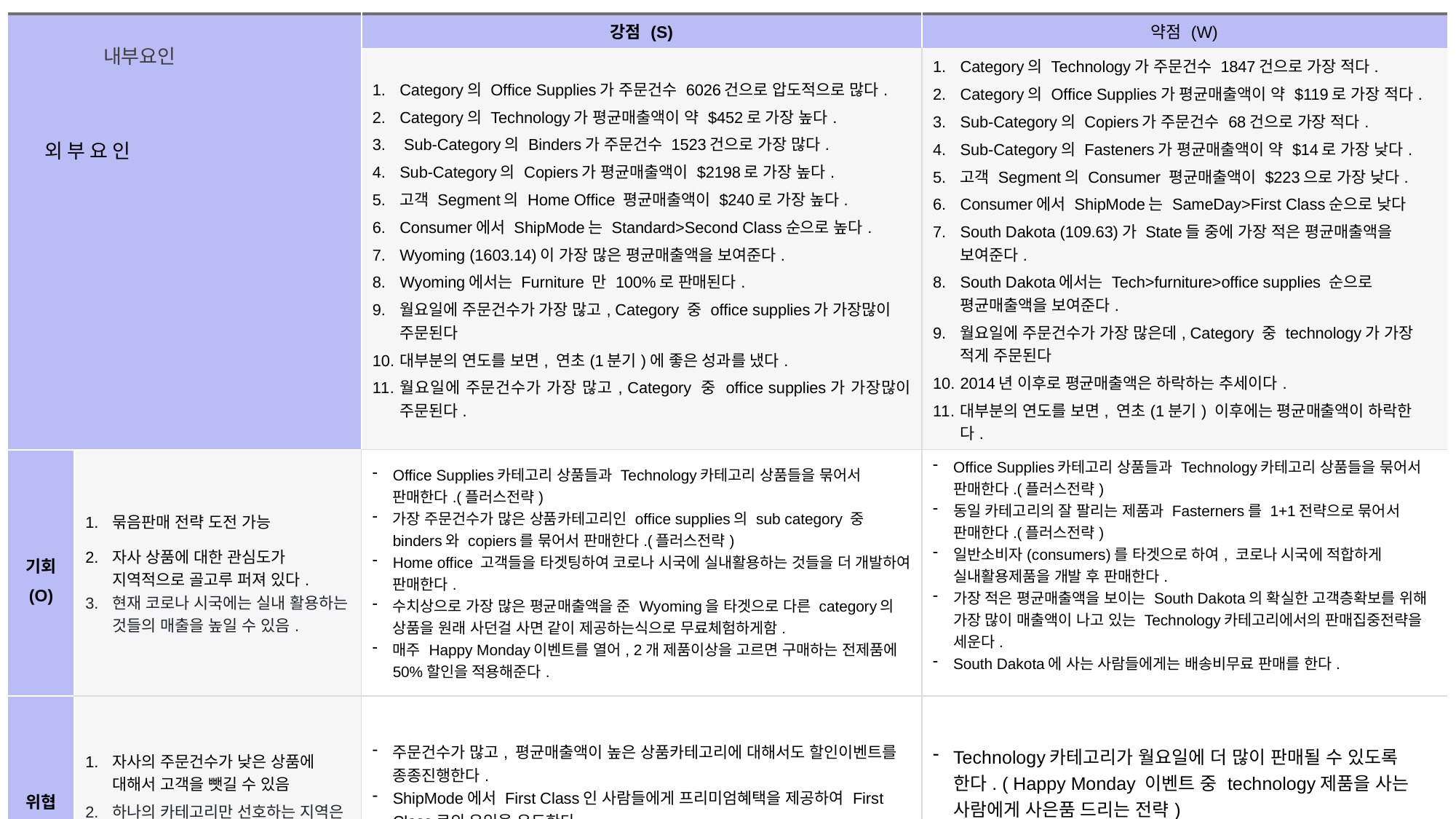

| 내부요인 외부요인 |  | 강점 (S) | 약점 (W) |
| --- | --- | --- | --- |
|  |  | Category의 Office Supplies가 주문건수 6026건으로 압도적으로 많다. Category의 Technology가 평균매출액이 약 $452로 가장 높다. Sub-Category의 Binders가 주문건수 1523건으로 가장 많다. Sub-Category의 Copiers가 평균매출액이 $2198로 가장 높다. 고객 Segment의 Home Office 평균매출액이 $240로 가장 높다. Consumer에서 ShipMode는 Standard>Second Class순으로 높다. Wyoming (1603.14)이 가장 많은 평균매출액을 보여준다. Wyoming에서는 Furniture 만 100%로 판매된다. 월요일에 주문건수가 가장 많고, Category 중 office supplies가 가장많이 주문된다 대부분의 연도를 보면, 연초(1분기)에 좋은 성과를 냈다. 월요일에 주문건수가 가장 많고, Category 중 office supplies가 가장많이 주문된다. | Category의 Technology가 주문건수 1847건으로 가장 적다. Category의 Office Supplies가 평균매출액이 약 $119로 가장 적다. Sub-Category의 Copiers가 주문건수 68건으로 가장 적다. Sub-Category의 Fasteners가 평균매출액이 약 $14로 가장 낮다. 고객 Segment의 Consumer 평균매출액이 $223으로 가장 낮다. Consumer에서 ShipMode는 SameDay>First Class순으로 낮다 South Dakota (109.63)가 State들 중에 가장 적은 평균매출액을 보여준다. South Dakota에서는 Tech>furniture>office supplies 순으로 평균매출액을 보여준다. 월요일에 주문건수가 가장 많은데, Category 중 technology가 가장 적게 주문된다 2014년 이후로 평균매출액은 하락하는 추세이다. 대부분의 연도를 보면, 연초(1분기) 이후에는 평균매출액이 하락한다. |
| 기회 (O) | 묶음판매 전략 도전 가능 자사 상품에 대한 관심도가 지역적으로 골고루 퍼져 있다. 현재 코로나 시국에는 실내 활용하는 것들의 매출을 높일 수 있음. | Office Supplies카테고리 상품들과 Technology카테고리 상품들을 묶어서 판매한다.(플러스전략) 가장 주문건수가 많은 상품카테고리인 office supplies의 sub category 중 binders와 copiers를 묶어서 판매한다.(플러스전략) Home office 고객들을 타겟팅하여 코로나 시국에 실내활용하는 것들을 더 개발하여 판매한다. 수치상으로 가장 많은 평균매출액을 준 Wyoming을 타겟으로 다른 category의 상품을 원래 사던걸 사면 같이 제공하는식으로 무료체험하게함. 매주 Happy Monday이벤트를 열어, 2개 제품이상을 고르면 구매하는 전제품에 50%할인을 적용해준다. | Office Supplies카테고리 상품들과 Technology카테고리 상품들을 묶어서 판매한다.(플러스전략) 동일 카테고리의 잘 팔리는 제품과 Fasterners를 1+1전략으로 묶어서 판매한다.(플러스전략) 일반소비자(consumers)를 타겟으로 하여, 코로나 시국에 적합하게 실내활용제품을 개발 후 판매한다. 가장 적은 평균매출액을 보이는 South Dakota의 확실한 고객층확보를 위해 가장 많이 매출액이 나고 있는 Technology카테고리에서의 판매집중전략을 세운다. South Dakota에 사는 사람들에게는 배송비무료 판매를 한다. |
| 위협 (T) | 자사의 주문건수가 낮은 상품에 대해서 고객을 뺏길 수 있음 하나의 카테고리만 선호하는 지역은 자사제품사용고객들을 더 쉽게 놓칠 수 있음. | 주문건수가 많고, 평균매출액이 높은 상품카테고리에 대해서도 할인이벤트를 종종진행한다. ShipMode에서 First Class인 사람들에게 프리미엄혜택을 제공하여 First Class로의 유입을 유도한다. Wyoming은 Furniture만 100% 구매하기 때문에, Furniture들의 품질을 향상시키거나 달의 마지막날에 1+1 (동일제품, 다른 선택사항)전략을 한다. | Technology카테고리가 월요일에 더 많이 판매될 수 있도록 한다. ( Happy Monday 이벤트 중 technology제품을 사는 사람에게 사은품 드리는 전략) 연말 매출을 높이기 위해 연말정산 이벤트를 한다. (그동안 구매한 제품들의 총 금액의 얼마를 환급해주는 이벤트) |